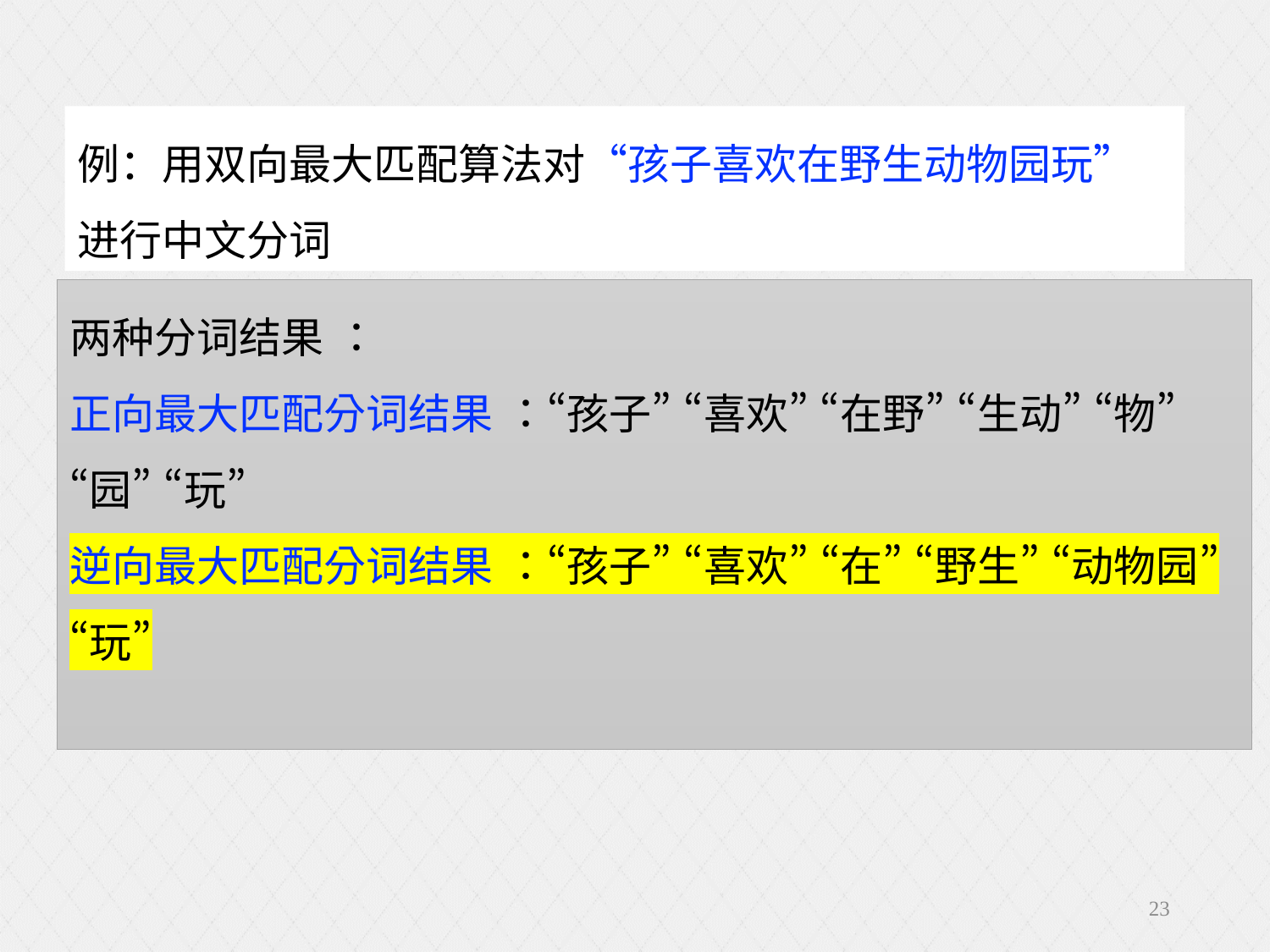

例：用双向最大匹配算法对“孩子喜欢在野生动物园玩”进行中文分词
两种分词结果 ：
正向最大匹配分词结果 ：“孩子” “喜欢” “在野” “生动” “物” “园” “玩”
逆向最大匹配分词结果 ：“孩子” “喜欢” “在” “野生” “动物园” “玩”

23